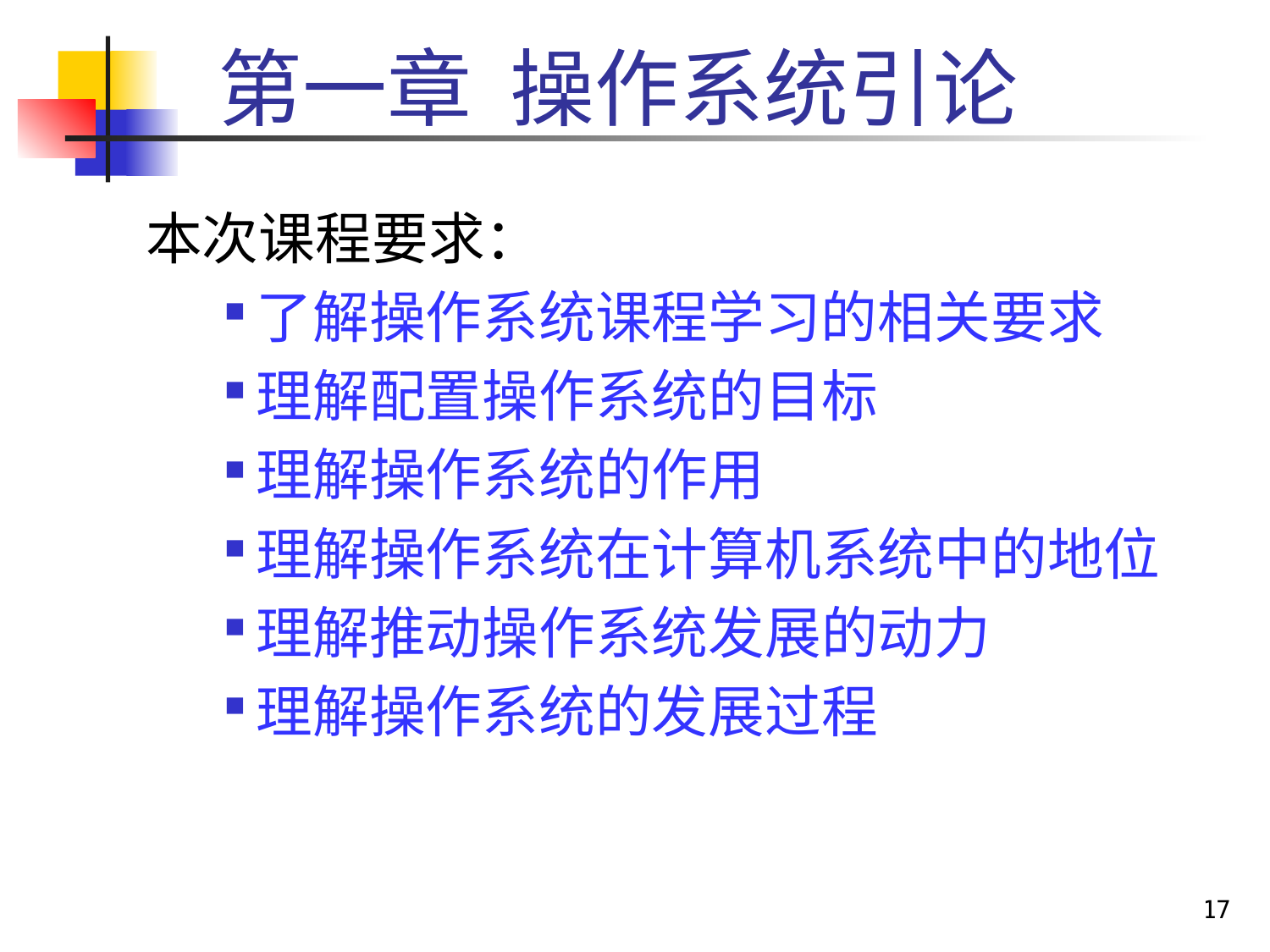

第一章  操作系统引论
    本次课程要求：
了解操作系统课程学习的相关要求
理解配置操作系统的目标
理解操作系统的作用
理解操作系统在计算机系统中的地位
理解推动操作系统发展的动力
理解操作系统的发展过程

17